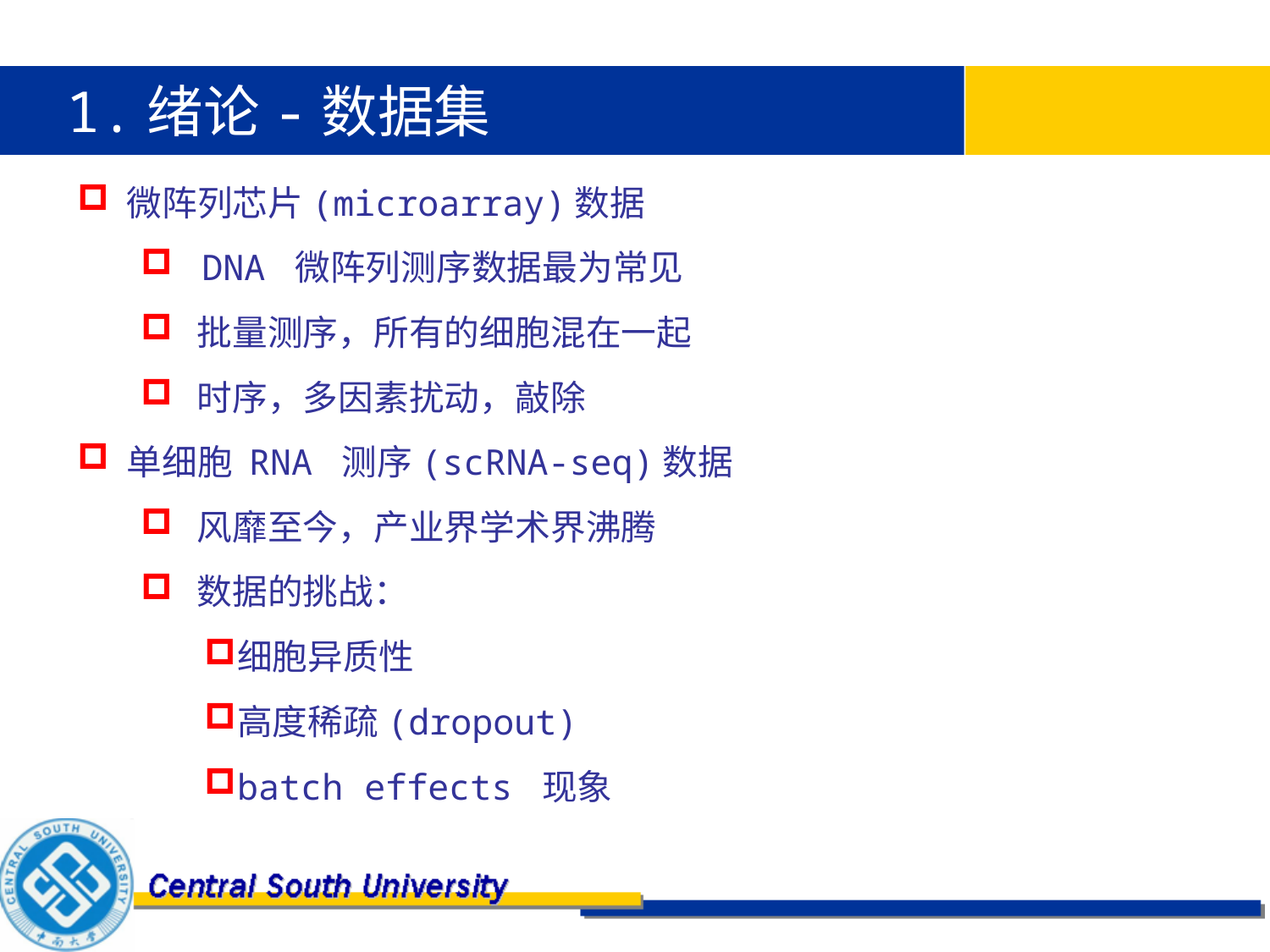

1.绪论-数据集

微阵列芯⽚(microarray)数据
 DNA 微阵列测序数据最为常见
 批量测序，所有的细胞混在一起
 时序，多因素扰动，敲除
单细胞 RNA 测序(scRNA-seq)数据
 风靡至今，产业界学术界沸腾
 数据的挑战：
细胞异质性
高度稀疏(dropout)
batch effects 现象